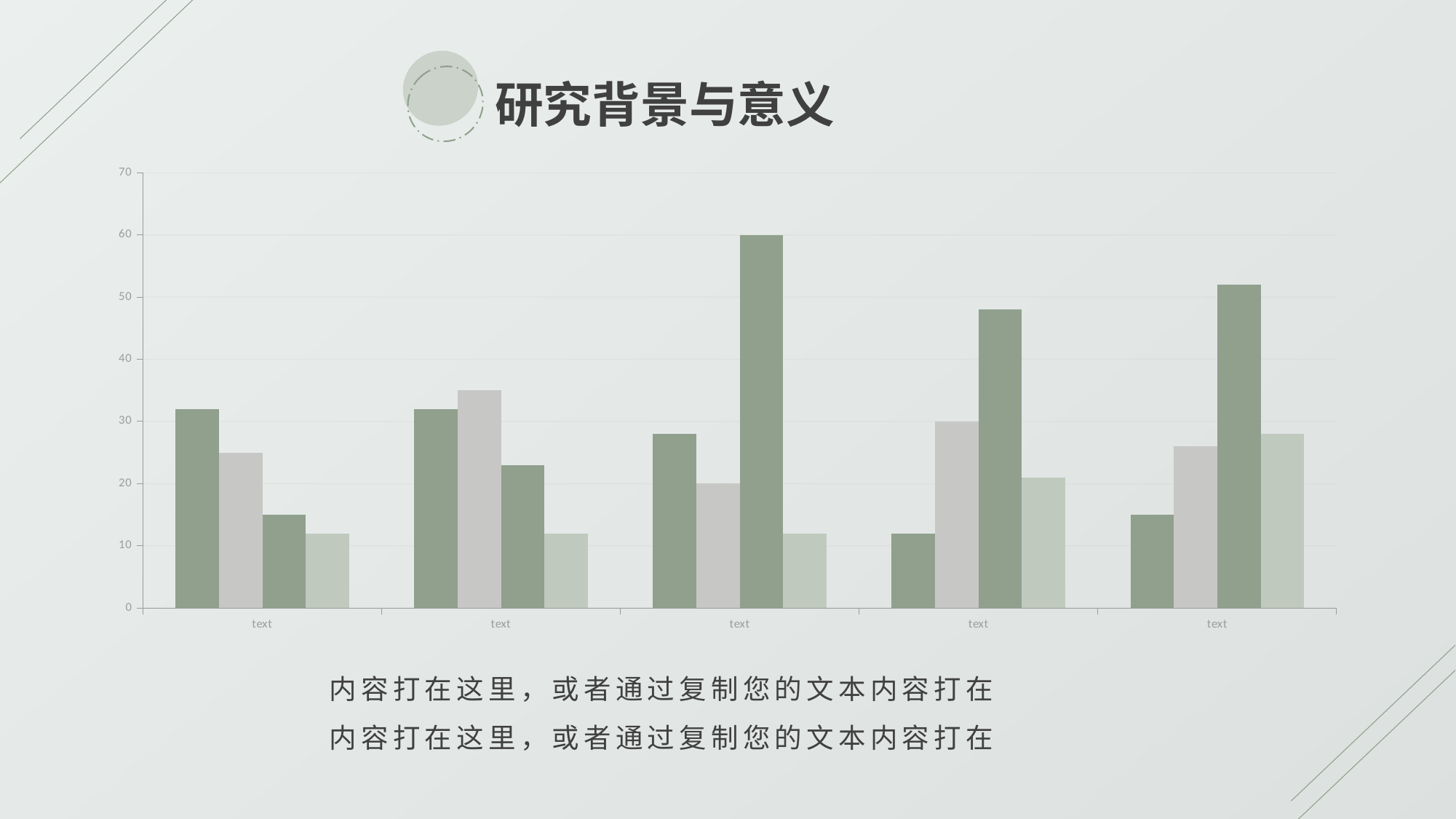

研究背景与意义

### Chart

| Category | Series 1 | Series 12 | Series 13 | Series 2 |
|---|---|---|---|---|
| text | 32.0 | 25.0 | 15.0 | 12.0 |
| text | 32.0 | 35.0 | 23.0 | 12.0 |
| text | 28.0 | 20.0 | 60.0 | 12.0 |
| text | 12.0 | 30.0 | 48.0 | 21.0 |
| text | 15.0 | 26.0 | 52.0 | 28.0 |
内容打在这里，或者通过复制您的文本内容打在内容打在这里，或者通过复制您的文本内容打在